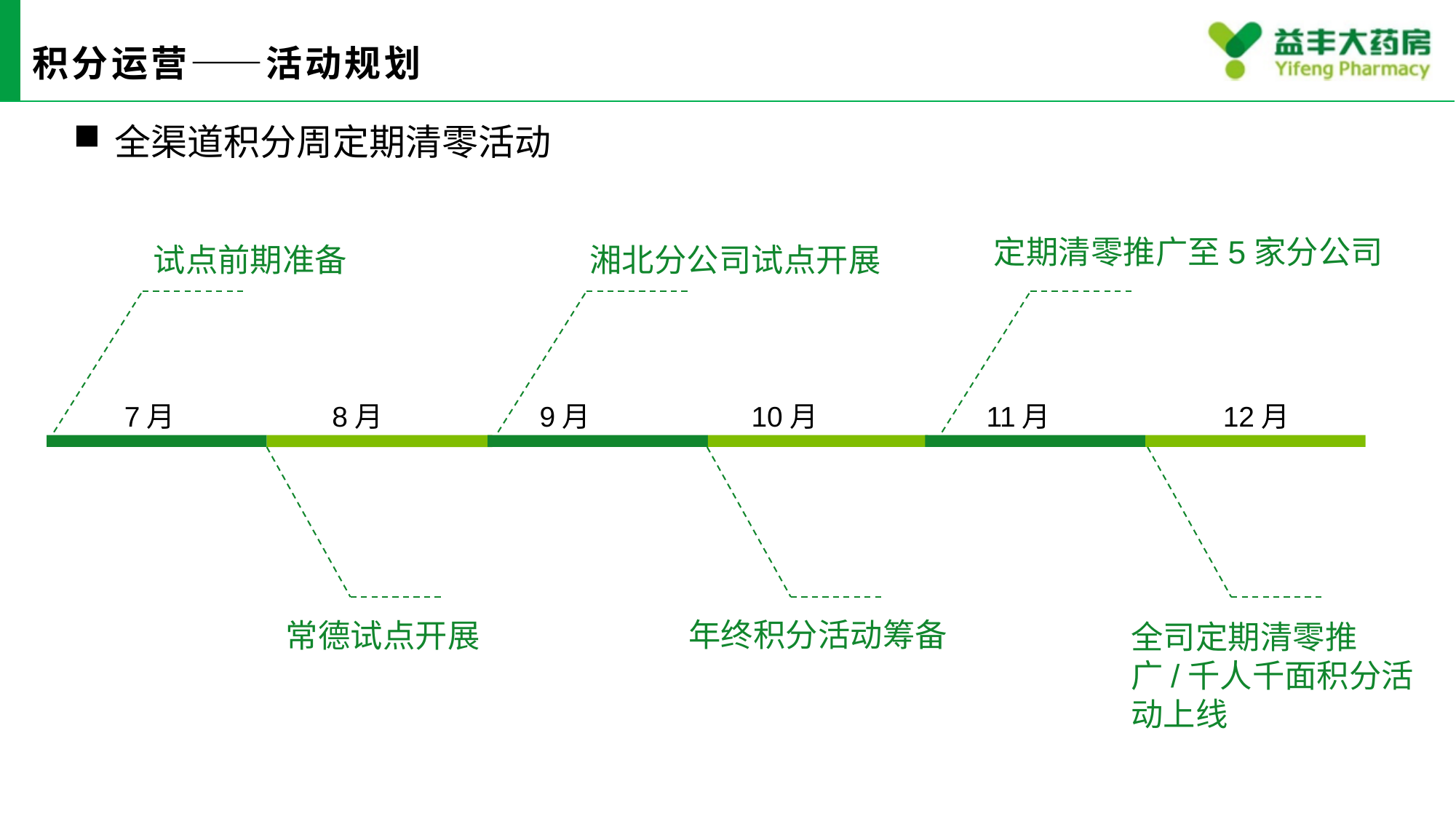

# 积分运营——活动规划
全渠道积分周定期清零活动
定期清零推广至5家分公司
试点前期准备
湘北分公司试点开展
7月
8月
9月
10月
11月
12月

年终积分活动筹备
全司定期清零推广/千人千面积分活动上线

常德试点开展